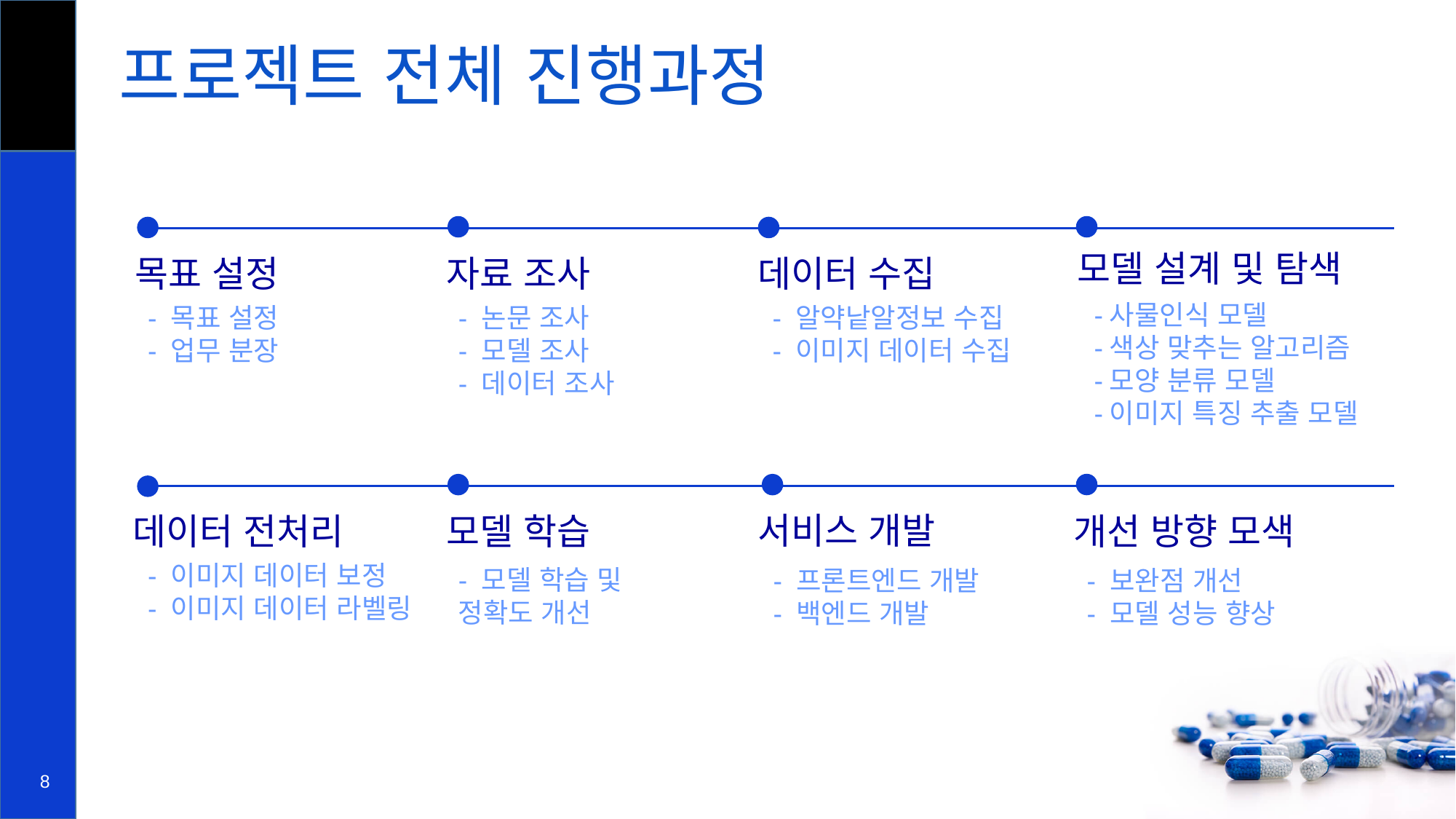

# 프로젝트 전체 진행과정

모델 설계 및 탐색
목표 설정
자료 조사
데이터 수집
-사물인식 모델
-색상 맞추는 알고리즘
-모양 분류 모델
-이미지 특징 추출 모델
- 목표 설정
- 업무 분장
- 논문 조사
- 모델 조사
- 데이터 조사
- 알약낱알정보 수집
- 이미지 데이터 수집

서비스 개발
데이터 전처리
모델 학습
개선 방향 모색
- 이미지 데이터 보정
- 이미지 데이터 라벨링
- 모델 학습 및 정확도 개선
- 프론트엔드 개발
- 백엔드 개발
- 보완점 개선
- 모델 성능 향상
8